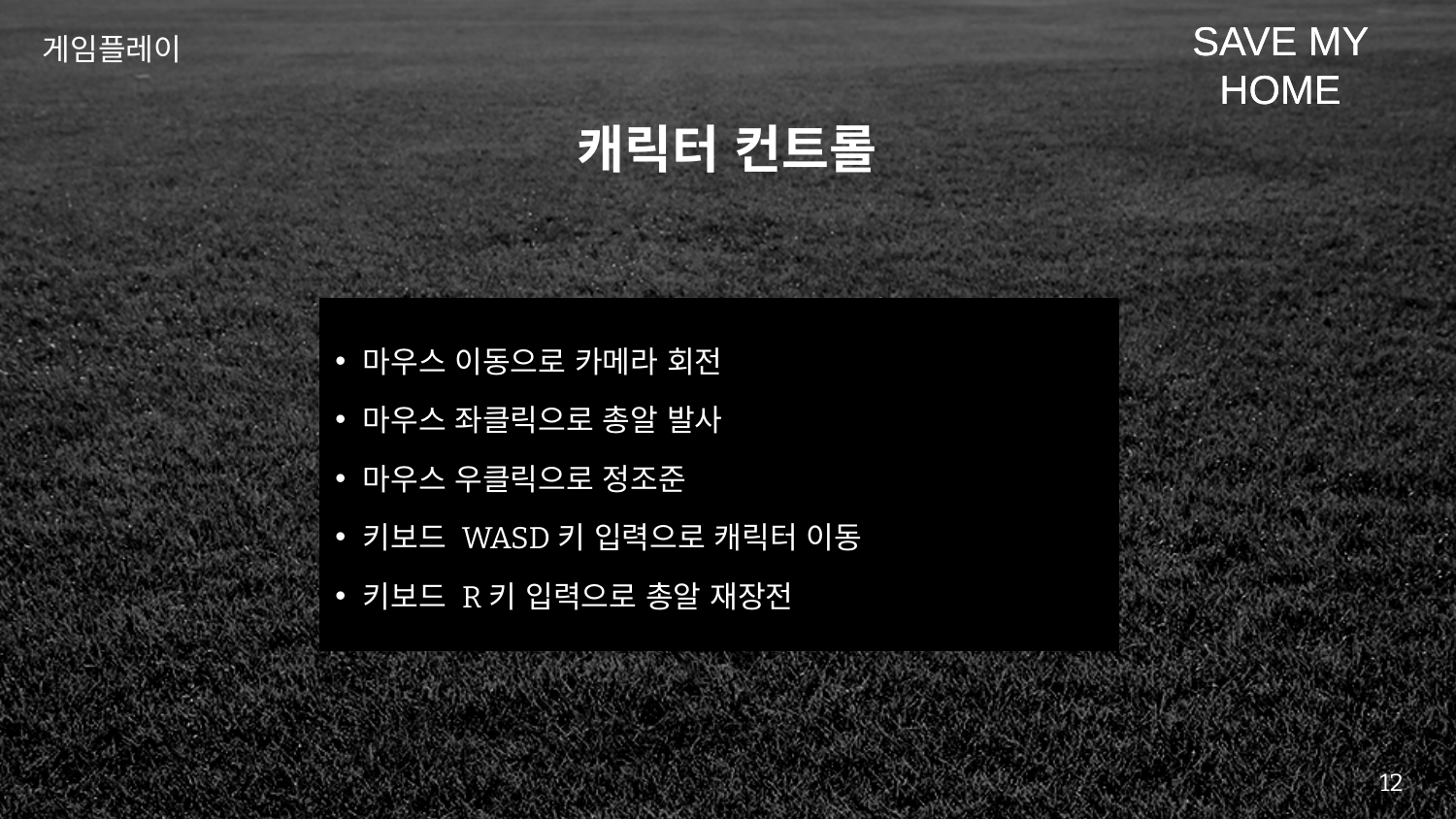

게임플레이
Save My home
# 캐릭터 컨트롤
마우스 이동으로 카메라 회전
마우스 좌클릭으로 총알 발사
마우스 우클릭으로 정조준
키보드 WASD키 입력으로 캐릭터 이동
키보드 R키 입력으로 총알 재장전